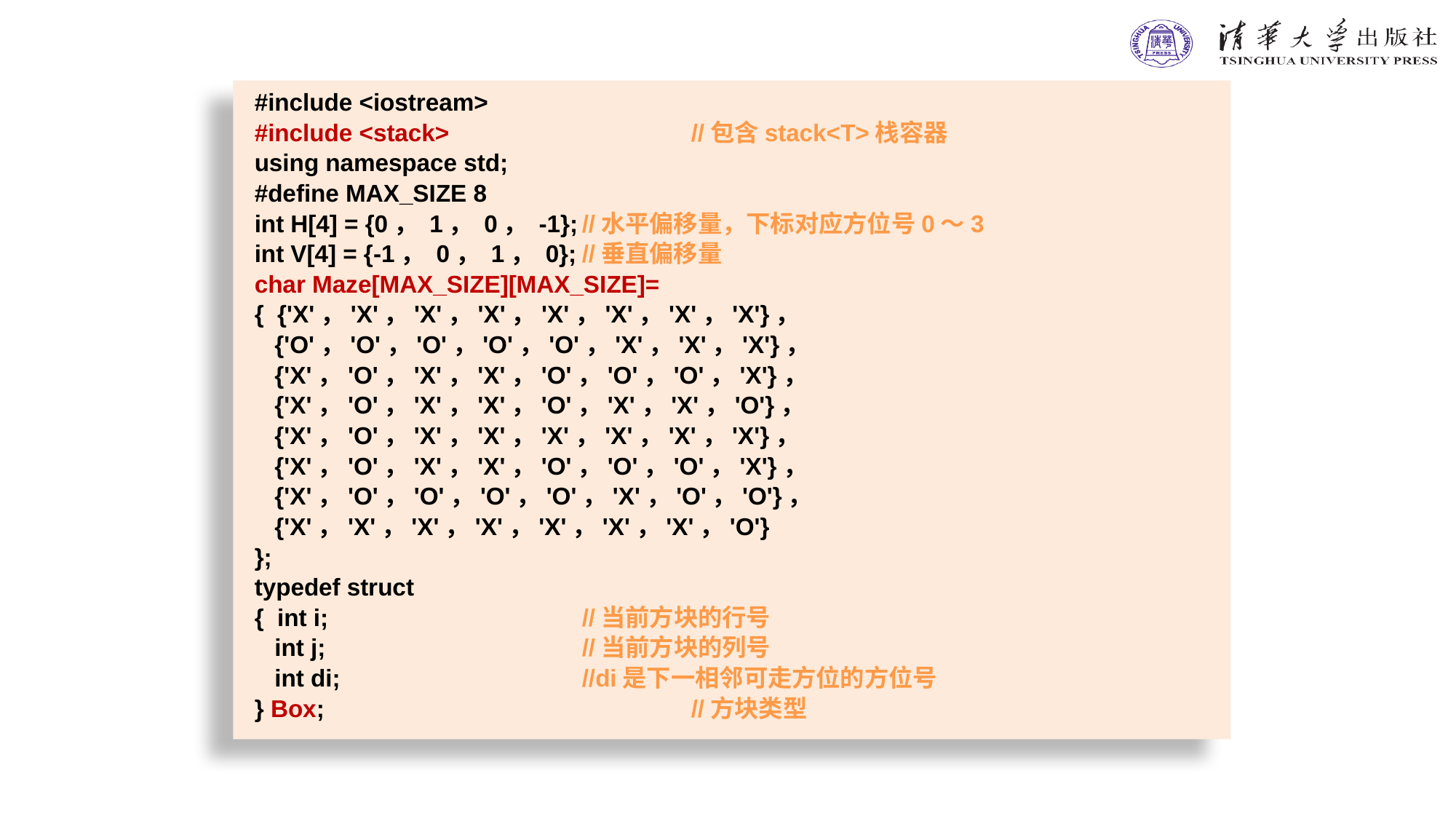

#include <iostream>
#include <stack>			//包含stack<T>栈容器
using namespace std;
#define MAX_SIZE 8
int H[4] = {0， 1， 0， -1};	//水平偏移量，下标对应方位号0～3
int V[4] = {-1， 0， 1， 0};	//垂直偏移量
char Maze[MAX_SIZE][MAX_SIZE]=
{  {'X'，'X'，'X'，'X'，'X'，'X'，'X'，'X'}，
   {'O'，'O'，'O'，'O'，'O'，'X'，'X'，'X'}，
   {'X'，'O'，'X'，'X'，'O'，'O'，'O'，'X'}，
   {'X'，'O'，'X'，'X'，'O'，'X'，'X'，'O'}，
   {'X'，'O'，'X'，'X'，'X'，'X'，'X'，'X'}，
   {'X'，'O'，'X'，'X'，'O'，'O'，'O'，'X'}，
   {'X'，'O'，'O'，'O'，'O'，'X'，'O'，'O'}，
   {'X'，'X'，'X'，'X'，'X'，'X'，'X'，'O'}
};
typedef struct
{  int i;			//当前方块的行号
   int j;			//当前方块的列号
   int di;			//di是下一相邻可走方位的方位号
} Box;				//方块类型